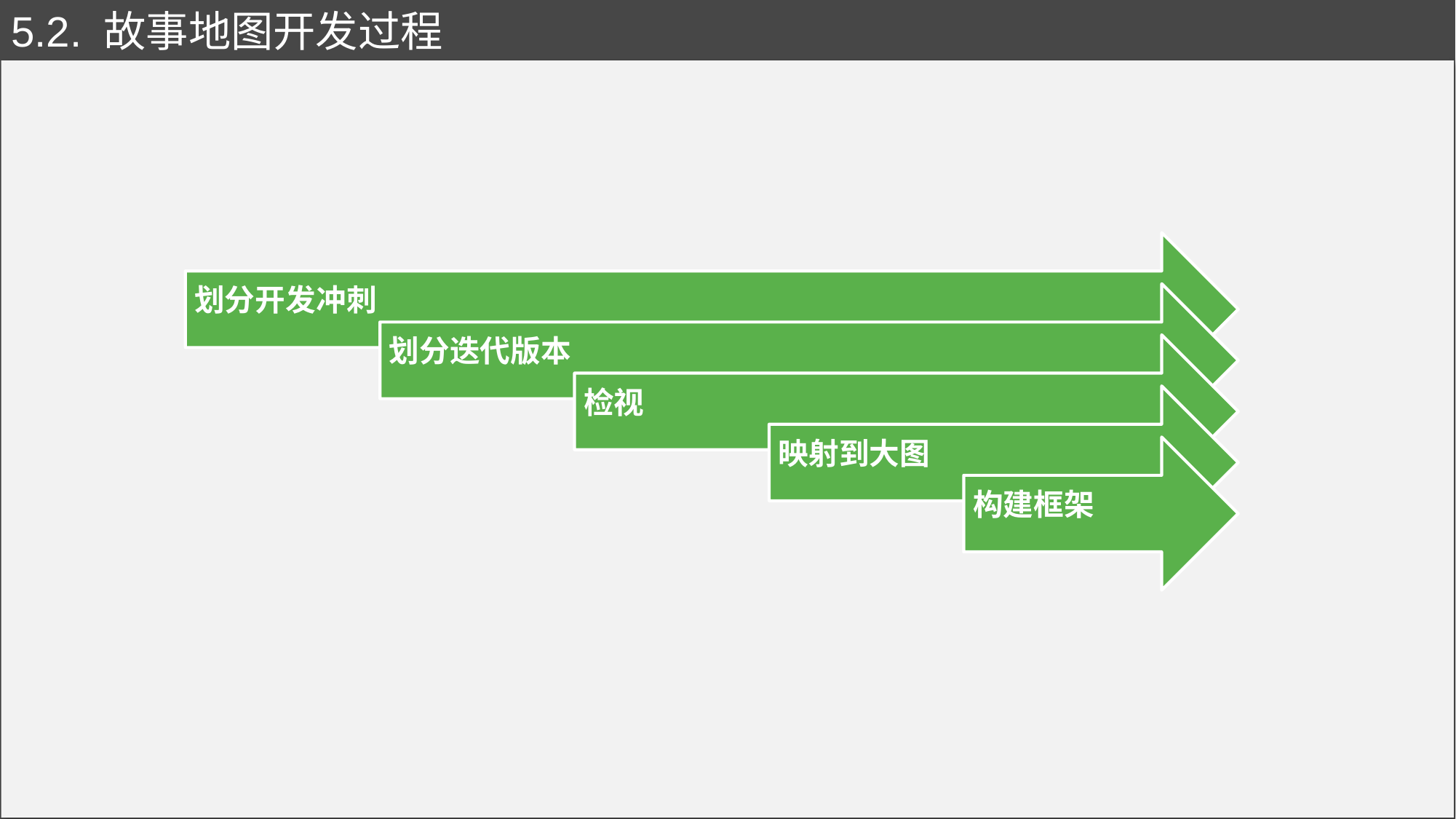

# 5.2. 故事地图开发过程
划分开发冲刺
划分迭代版本
检视
映射到大图
构建框架